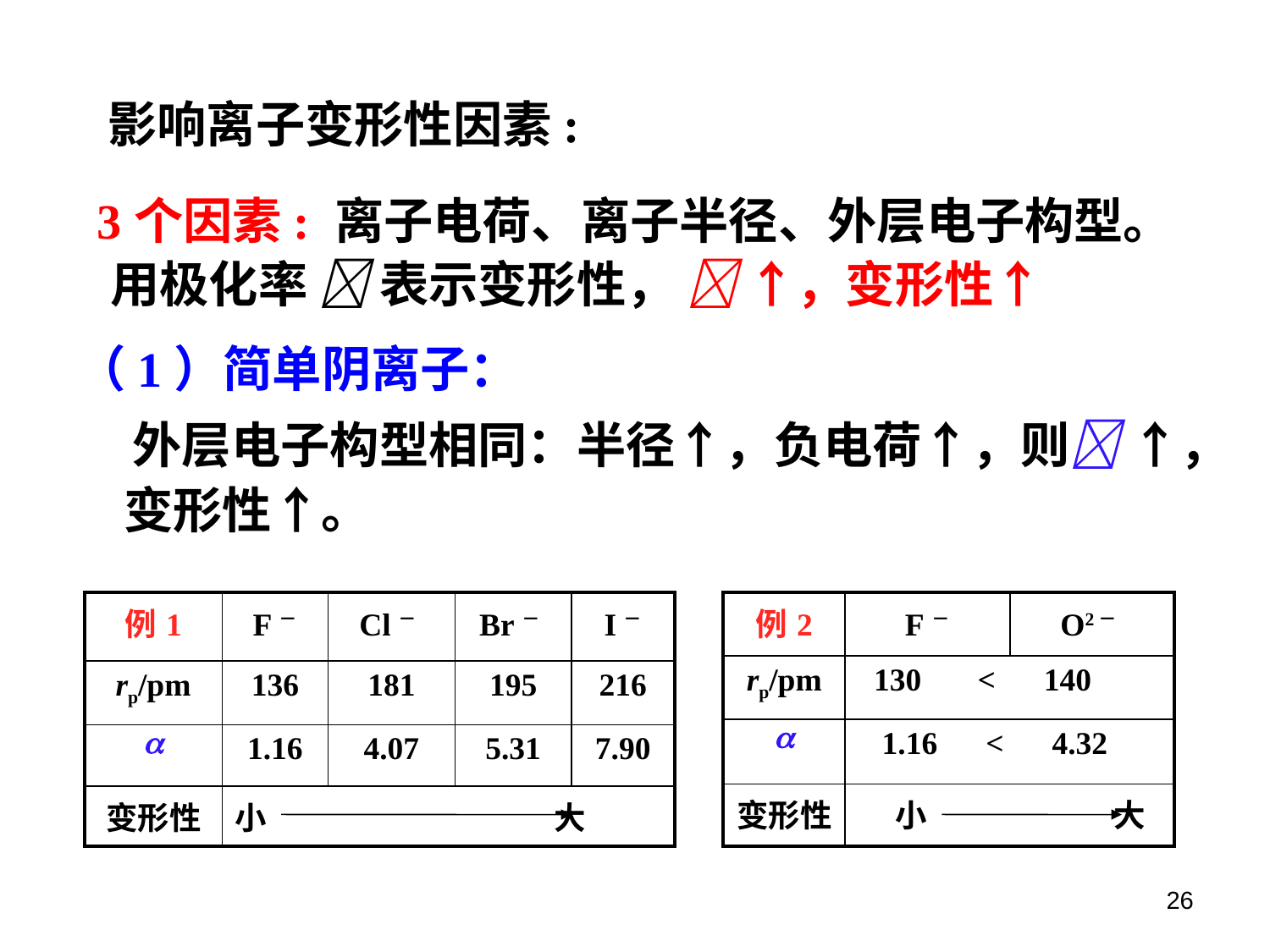

# 影响离子变形性因素:
  3个因素: 离子电荷、离子半径、外层电子构型。
  用极化率 α 表示变形性， α ↑，变形性↑
（1）简单阴离子：
    外层电子构型相同：半径↑，负电荷↑，则α ↑，变形性↑。

| 例1 | F－ | Cl－ | Br－ | I－ |
| --- | --- | --- | --- | --- |
| rp/pm | 136 | 181 | 195 | 216 |
| α | 1.16 | 4.07 | 5.31 | 7.90 |
| 变形性 | 小 大 |  |  |  |
| 例2 | F－ | O2－ |
| --- | --- | --- |
| rp/pm | 130 < 140 |  |
| α | 1.16 < 4.32 |  |
| 变形性 | 小 大 |  |

26